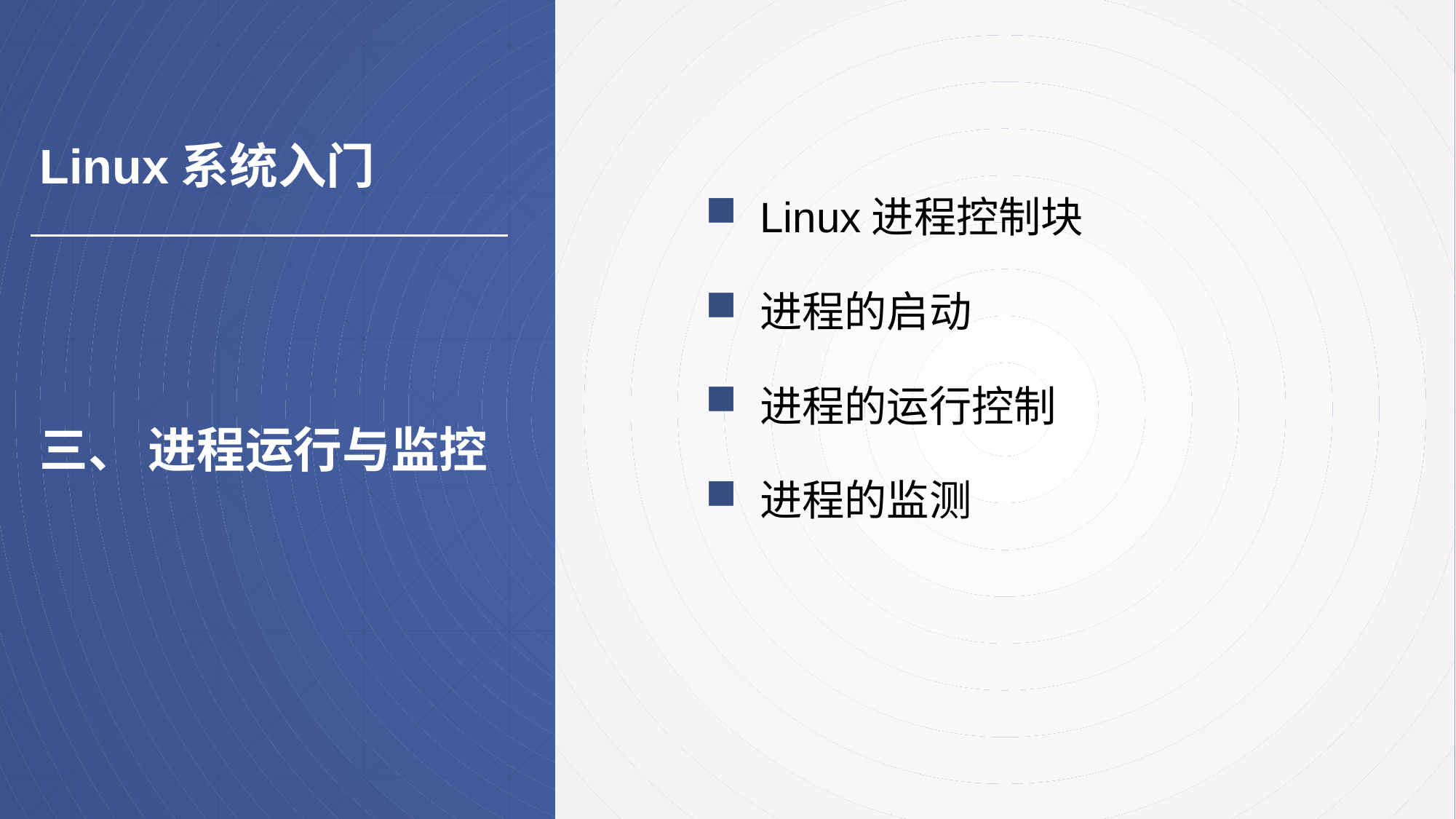

Linux系统入门
Linux进程控制块
进程的启动
进程的运行控制
进程的监测

# 三、 进程运行与监控